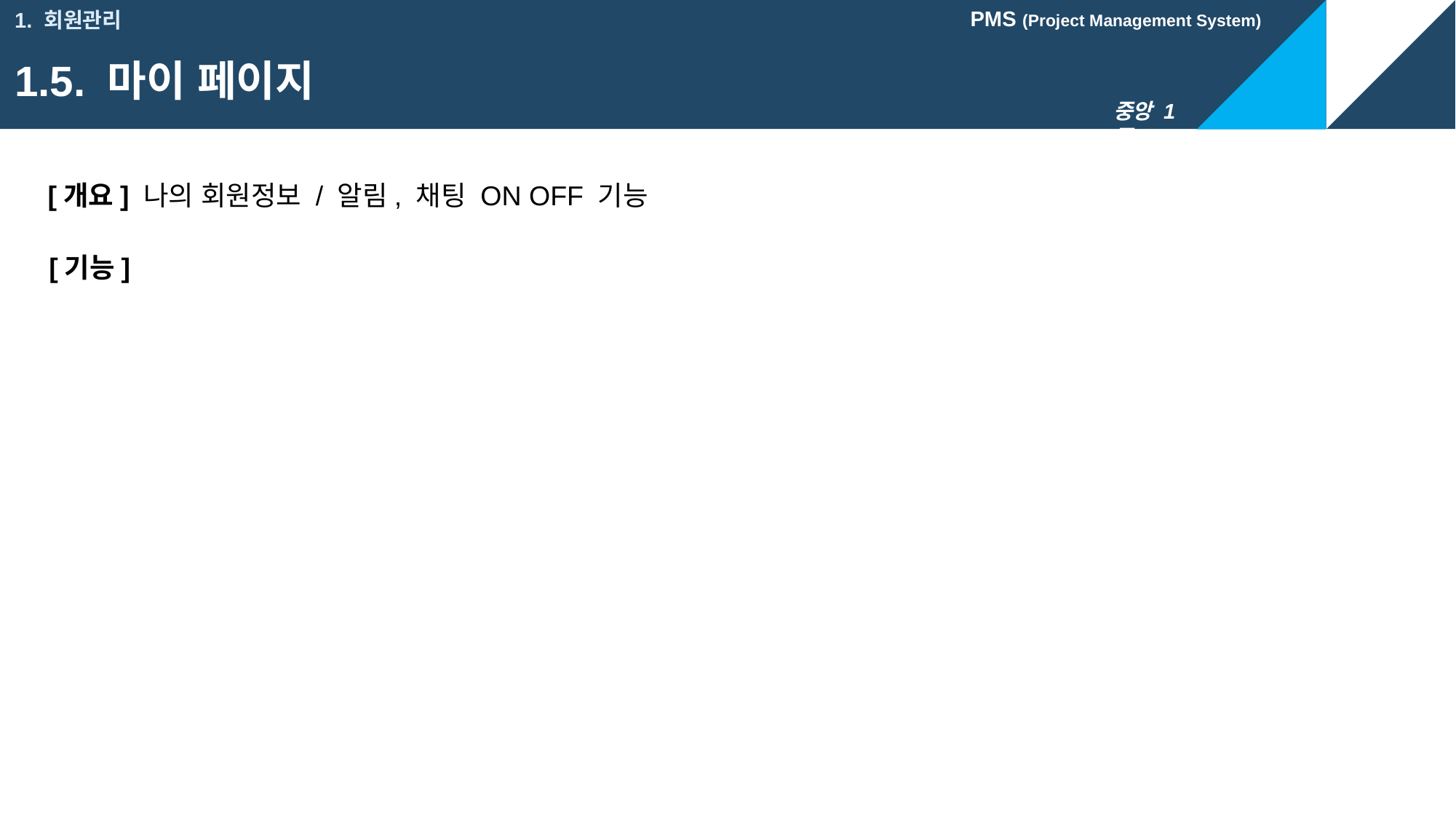

1. 회원관리
1.5. 마이 페이지
[개요] 나의 회원정보 / 알림, 채팅 ON OFF 기능
[기능]